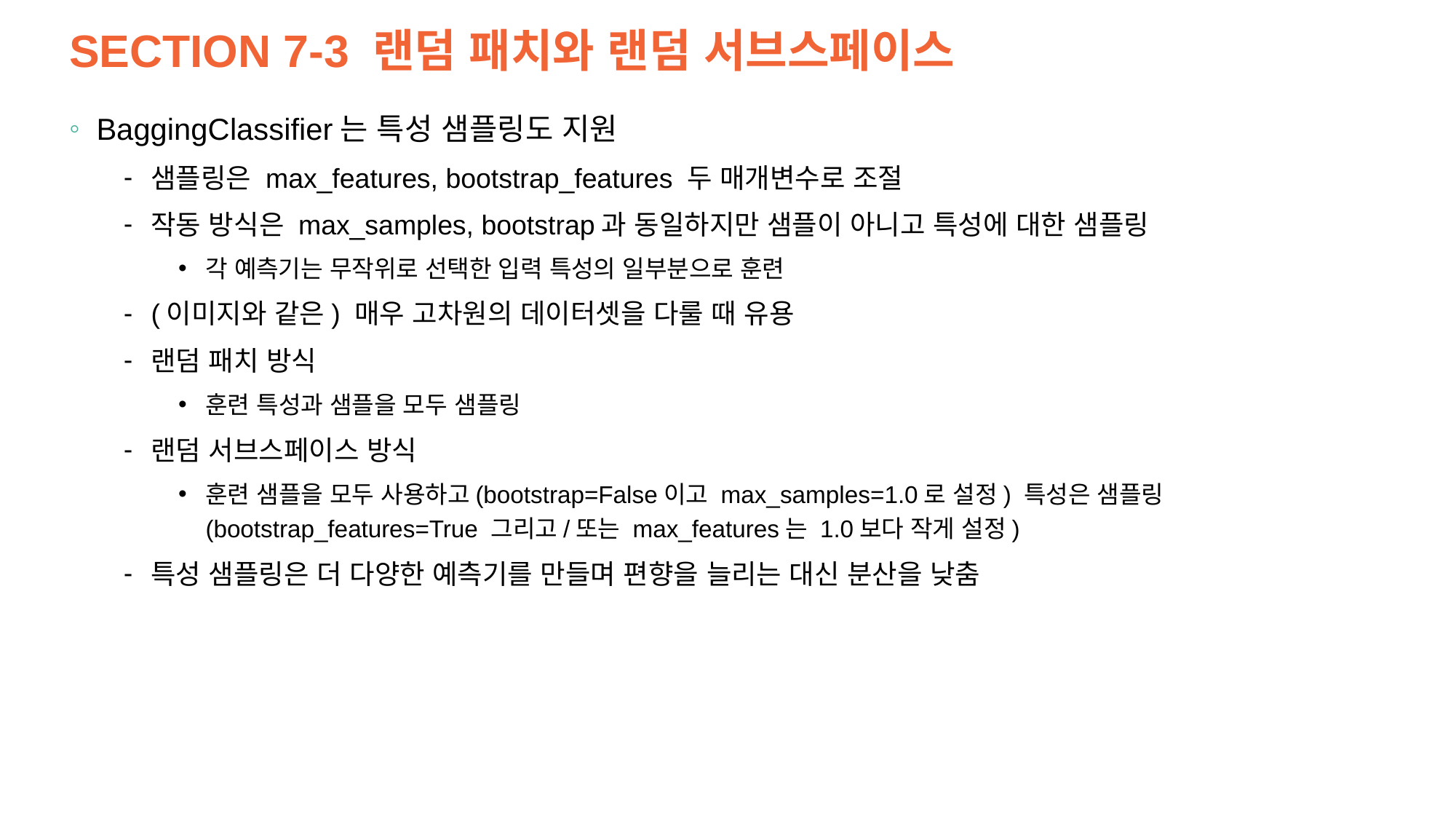

# SECTION 7-3 랜덤 패치와 랜덤 서브스페이스
BaggingClassifier는 특성 샘플링도 지원
샘플링은 max_features, bootstrap_features 두 매개변수로 조절
작동 방식은 max_samples, bootstrap과 동일하지만 샘플이 아니고 특성에 대한 샘플링
각 예측기는 무작위로 선택한 입력 특성의 일부분으로 훈련
(이미지와 같은) 매우 고차원의 데이터셋을 다룰 때 유용
랜덤 패치 방식
훈련 특성과 샘플을 모두 샘플링
랜덤 서브스페이스 방식
훈련 샘플을 모두 사용하고(bootstrap=False이고 max_samples=1.0로 설정) 특성은 샘플링(bootstrap_features=True 그리고/또는 max_features는 1.0보다 작게 설정)
특성 샘플링은 더 다양한 예측기를 만들며 편향을 늘리는 대신 분산을 낮춤
72